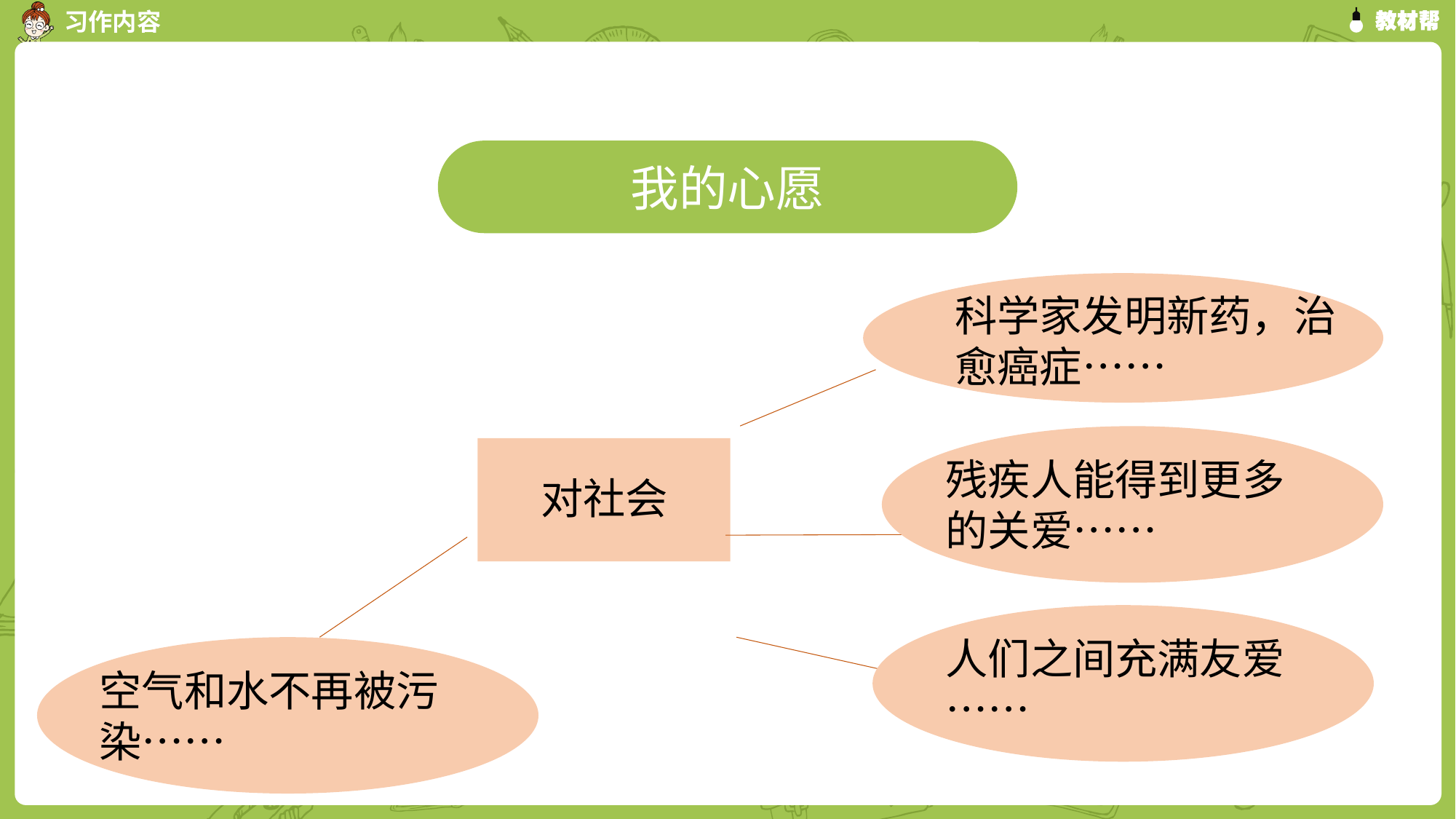

我的心愿

科学家发明新药，治愈癌症……

残疾人能得到更多的关爱……
对社会

人们之间充满友爱……

空气和水不再被污染……